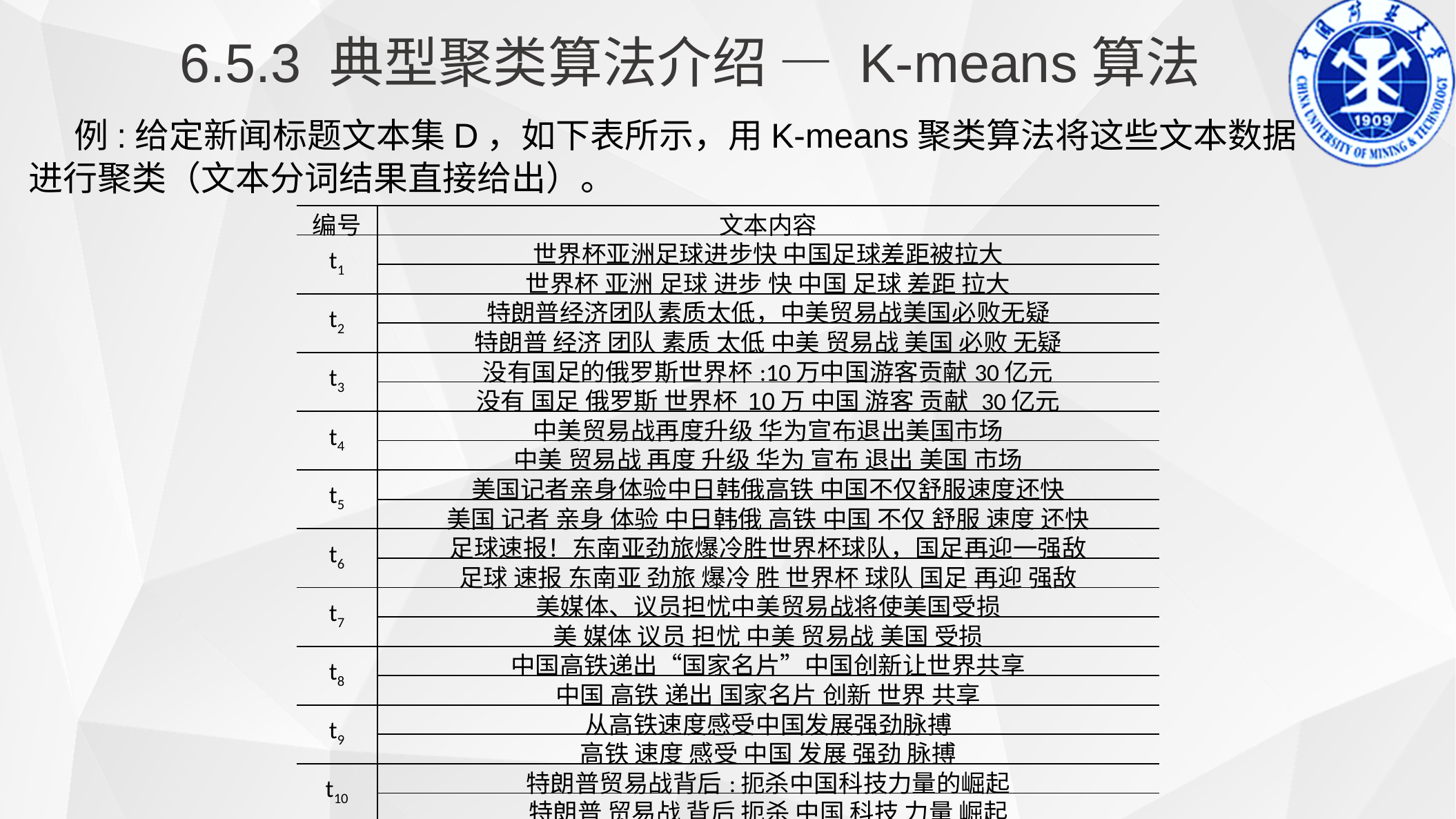

6.5.3 典型聚类算法介绍 — K-means算法
    例:给定新闻标题文本集D，如下表所示，用K-means聚类算法将这些文本数据进行聚类（文本分词结果直接给出）。

| 编号 | 文本内容 |
| --- | --- |
| t1 | 世界杯亚洲足球进步快 中国足球差距被拉大 |
|  | 世界杯 亚洲 足球 进步 快 中国 足球 差距 拉大 |
| t2 | 特朗普经济团队素质太低，中美贸易战美国必败无疑 |
|  | 特朗普 经济 团队 素质 太低 中美 贸易战 美国 必败 无疑 |
| t3 | 没有国足的俄罗斯世界杯:10万中国游客贡献30亿元 |
|  | 没有 国足 俄罗斯 世界杯 10万 中国 游客 贡献 30亿元 |
| t4 | 中美贸易战再度升级 华为宣布退出美国市场 |
|  | 中美 贸易战 再度 升级 华为 宣布 退出 美国 市场 |
| t5 | 美国记者亲身体验中日韩俄高铁 中国不仅舒服速度还快 |
|  | 美国 记者 亲身 体验 中日韩俄 高铁 中国 不仅 舒服 速度 还快 |
| t6 | 足球速报！东南亚劲旅爆冷胜世界杯球队，国足再迎一强敌 |
|  | 足球 速报 东南亚 劲旅 爆冷 胜 世界杯 球队 国足 再迎 强敌 |
| t7 | 美媒体、议员担忧中美贸易战将使美国受损 |
|  | 美 媒体 议员 担忧 中美 贸易战 美国 受损 |
| t8 | 中国高铁递出“国家名片”中国创新让世界共享 |
|  | 中国 高铁 递出 国家名片 创新 世界 共享 |
| t9 | 从高铁速度感受中国发展强劲脉搏 |
|  | 高铁 速度 感受 中国 发展 强劲 脉搏 |
| t10 | 特朗普贸易战背后:扼杀中国科技力量的崛起 |
|  | 特朗普 贸易战 背后 扼杀 中国 科技 力量 崛起 |

164